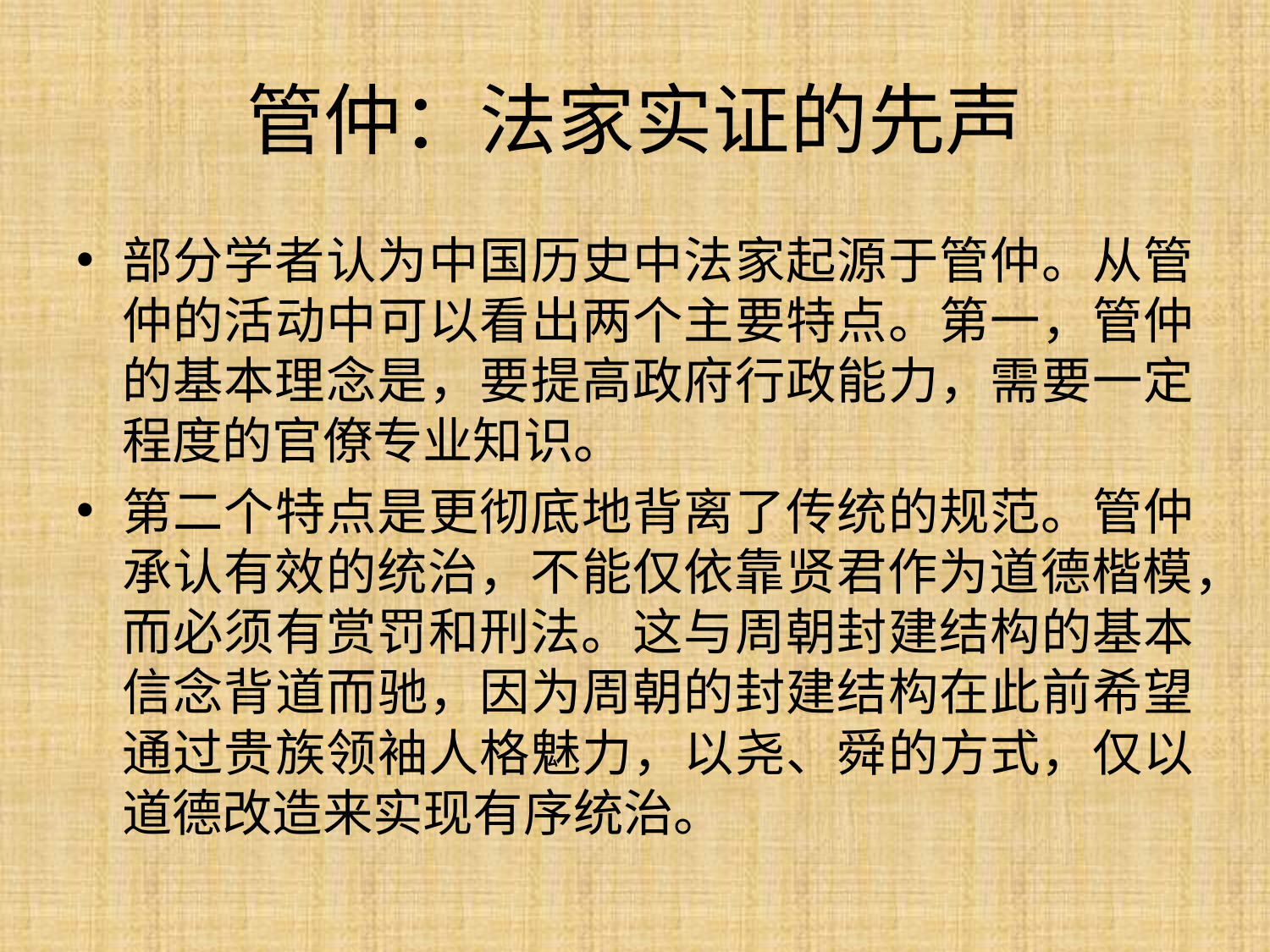

# 管仲：法家实证的先声
部分学者认为中国历史中法家起源于管仲。从管仲的活动中可以看出两个主要特点。第一，管仲的基本理念是，要提高政府行政能力，需要一定程度的官僚专业知识。
第二个特点是更彻底地背离了传统的规范。管仲承认有效的统治，不能仅依靠贤君作为道德楷模，而必须有赏罚和刑法。这与周朝封建结构的基本信念背道而驰，因为周朝的封建结构在此前希望通过贵族领袖人格魅力，以尧、舜的方式，仅以道德改造来实现有序统治。